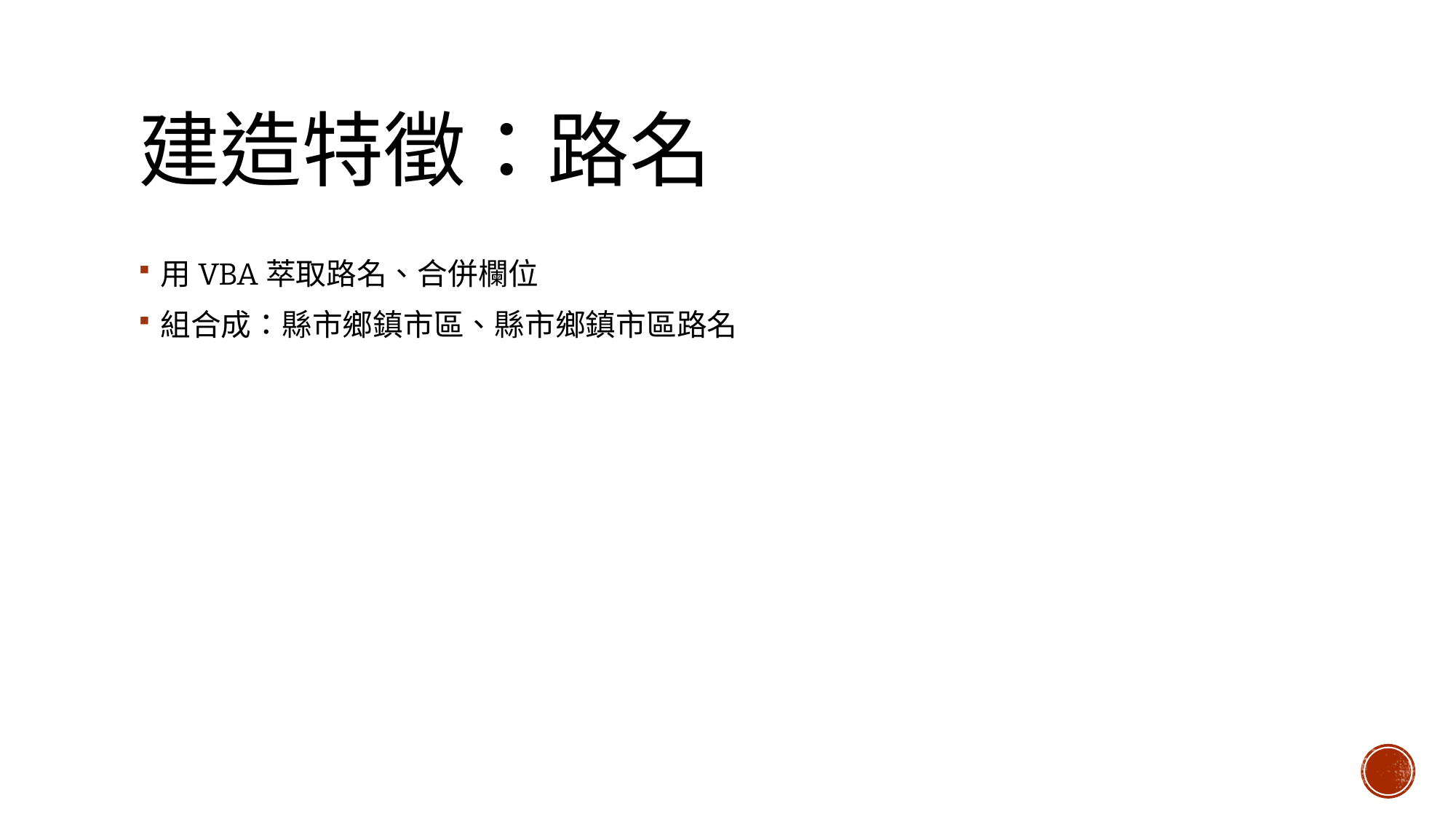

# 建造特徵：路名
用VBA萃取路名、合併欄位
組合成：縣市鄉鎮市區、縣市鄉鎮市區路名